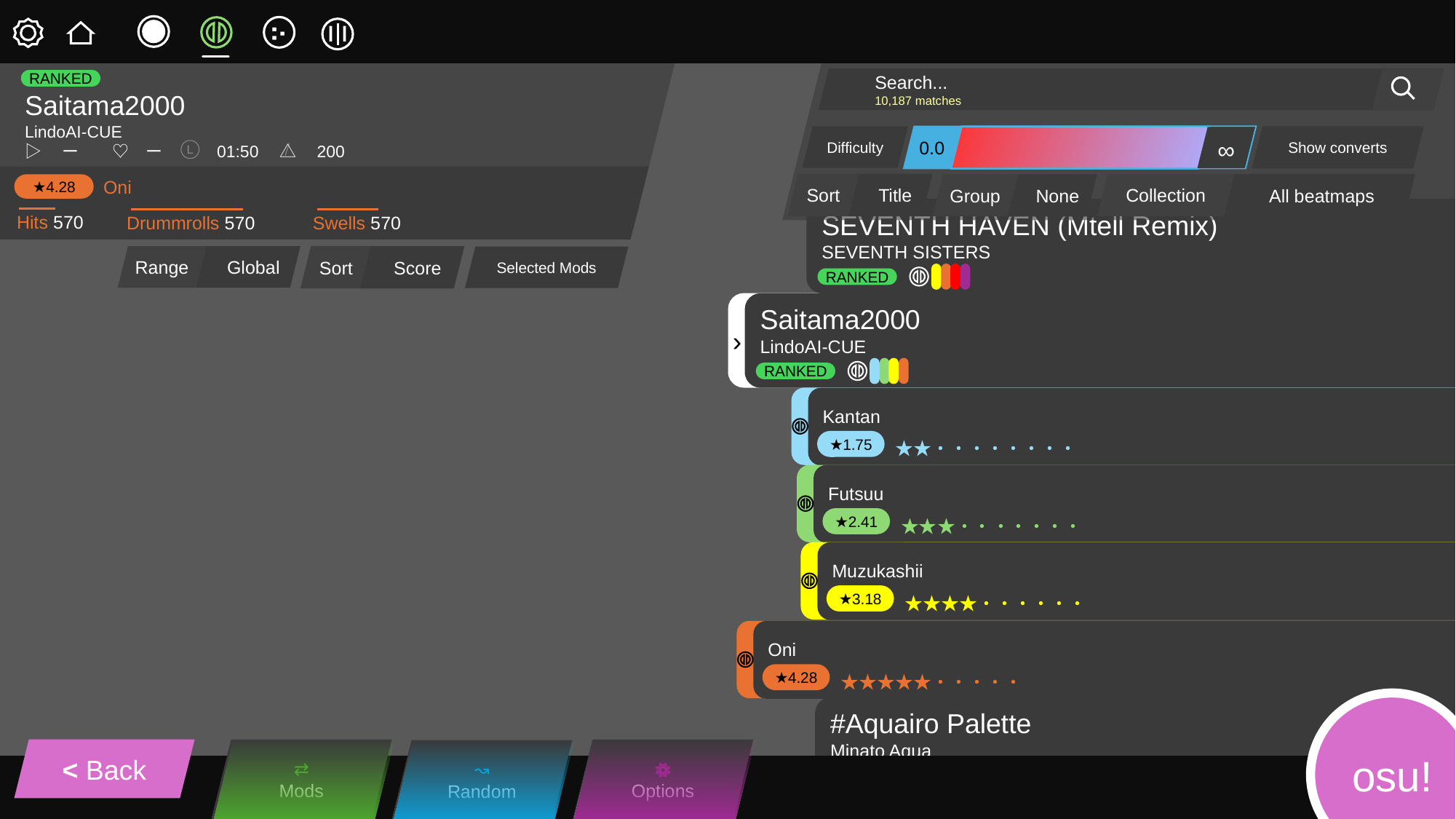

∴

Search...
10,187 matches

RANKED

Saitama2000
LindoAI-CUE
▷　ー　　♡　ー　　　01:50　△　200
Show converts

∞
Difficulty
0.0

∞
L

Oni
Sort
Title
Collection
All beatmaps
★4.28
None
Group
SEVENTH HAVEN (Mtell Remix)
SEVENTH SISTERS

Hits 570
Swells 570
Drummrolls 570
Sort
Score
Range
Global
Selected Mods

RANKED
›
Saitama2000
LindoAI-CUE

RANKED

Kantan
　　　　★★・・・・・・・・

★1.75

Futsuu
　　　　★★★・・・・・・・

★2.41

Muzukashii
　　　　★★★★・・・・・・

★3.18

Oni
　　　　★★★★★・・・・・

★4.28
osu!
#Aquairo Palette
Minato Aqua

< Back
⇄
Mods

⚙
Options
↝
Random

RANKED